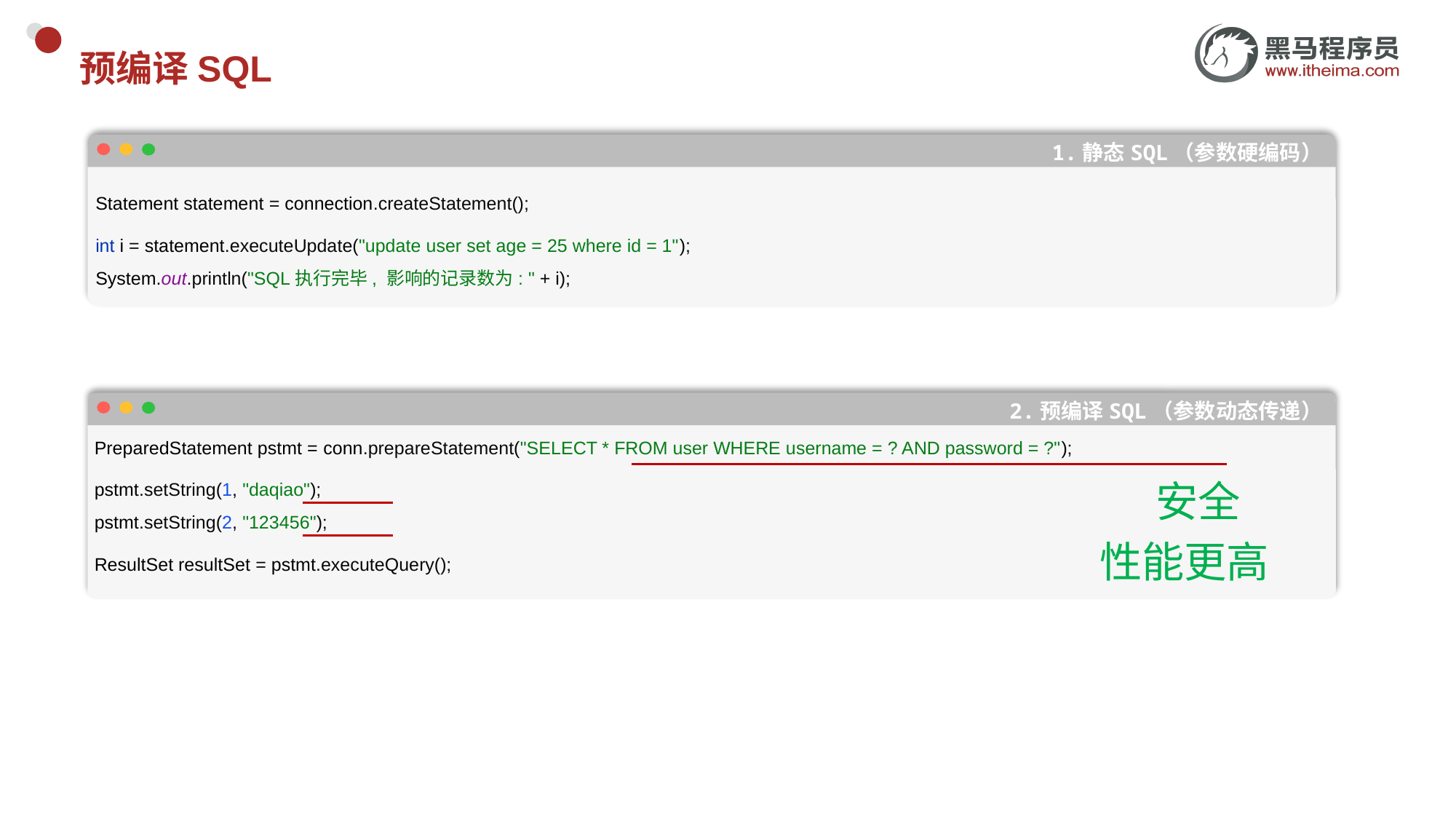

# 预编译SQL
1.静态SQL（参数硬编码）
Statement statement = connection.createStatement();
int i = statement.executeUpdate("update user set age = 25 where id = 1");
System.out.println("SQL执行完毕, 影响的记录数为: " + i);

2.预编译SQL（参数动态传递）
PreparedStatement pstmt = conn.prepareStatement("SELECT * FROM user WHERE username = ? AND password = ?");
pstmt.setString(1, "daqiao");
pstmt.setString(2, "123456");
ResultSet resultSet = pstmt.executeQuery();

安全
性能更高